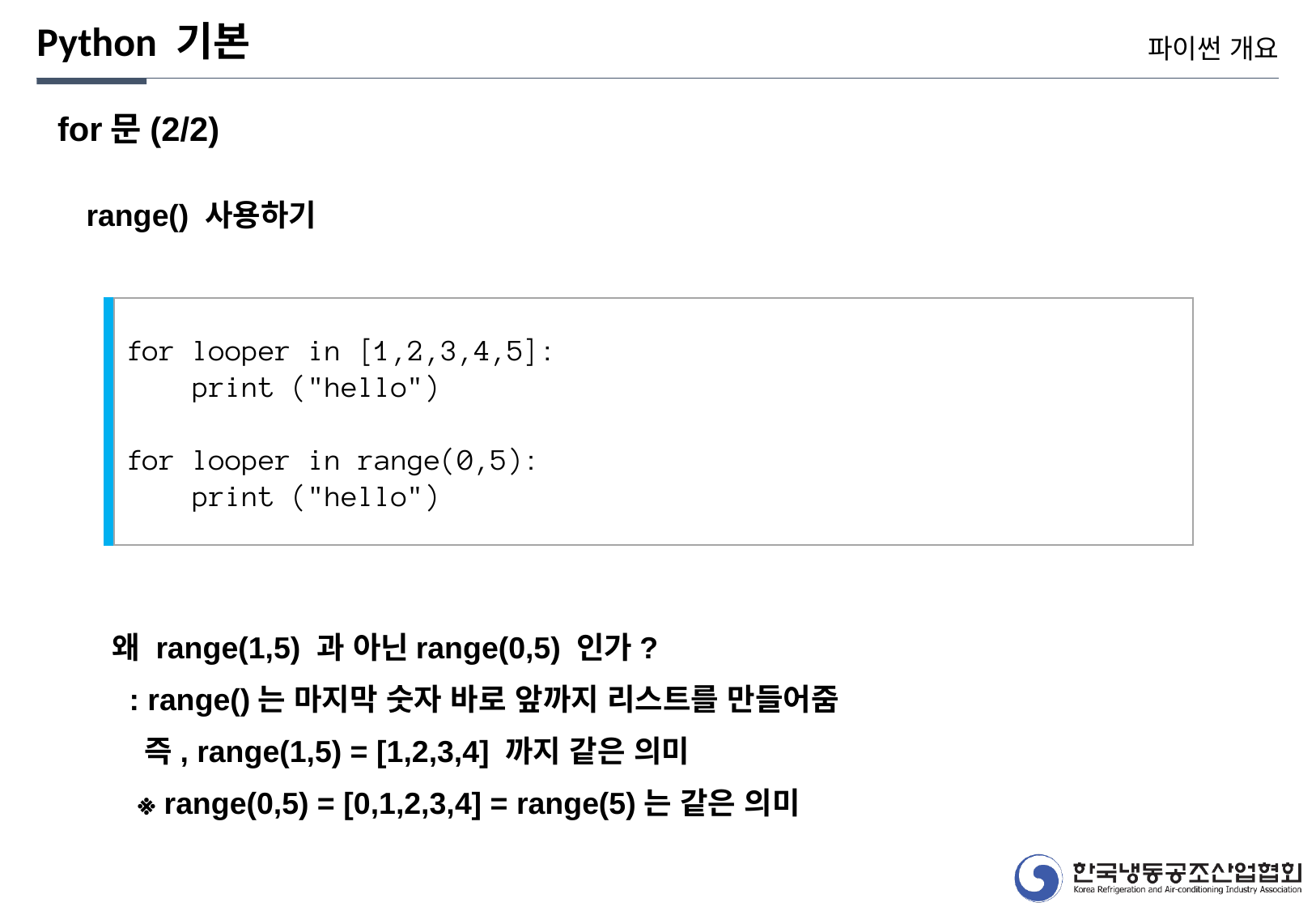

Python 기본
파이썬 개요
for문(2/2)
range() 사용하기

for looper in [1,2,3,4,5]:
    print ("hello")

for looper in range(0,5):
    print ("hello")
왜 range(1,5) 과 아닌range(0,5) 인가?
  : range()는 마지막 숫자 바로 앞까지 리스트를 만들어줌
   즉, range(1,5) = [1,2,3,4] 까지 같은 의미
   ※ range(0,5) = [0,1,2,3,4] = range(5)는 같은 의미